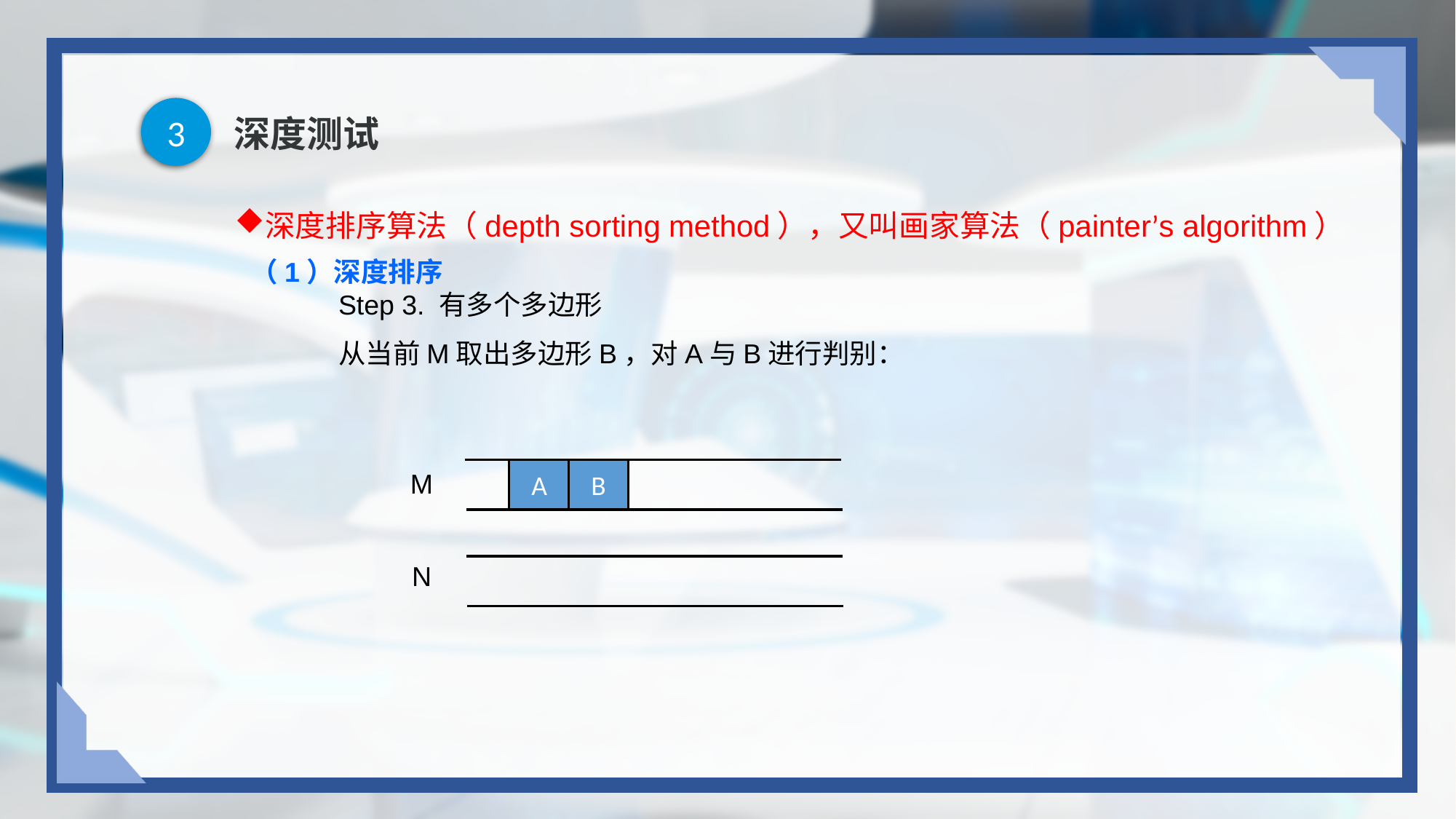

3
# 深度测试
深度排序算法（depth sorting method），又叫画家算法（painter’s algorithm）
（1）深度排序
Step 3. 有多个多边形
从当前M取出多边形B，对A与B进行判别：

A
B
M
N